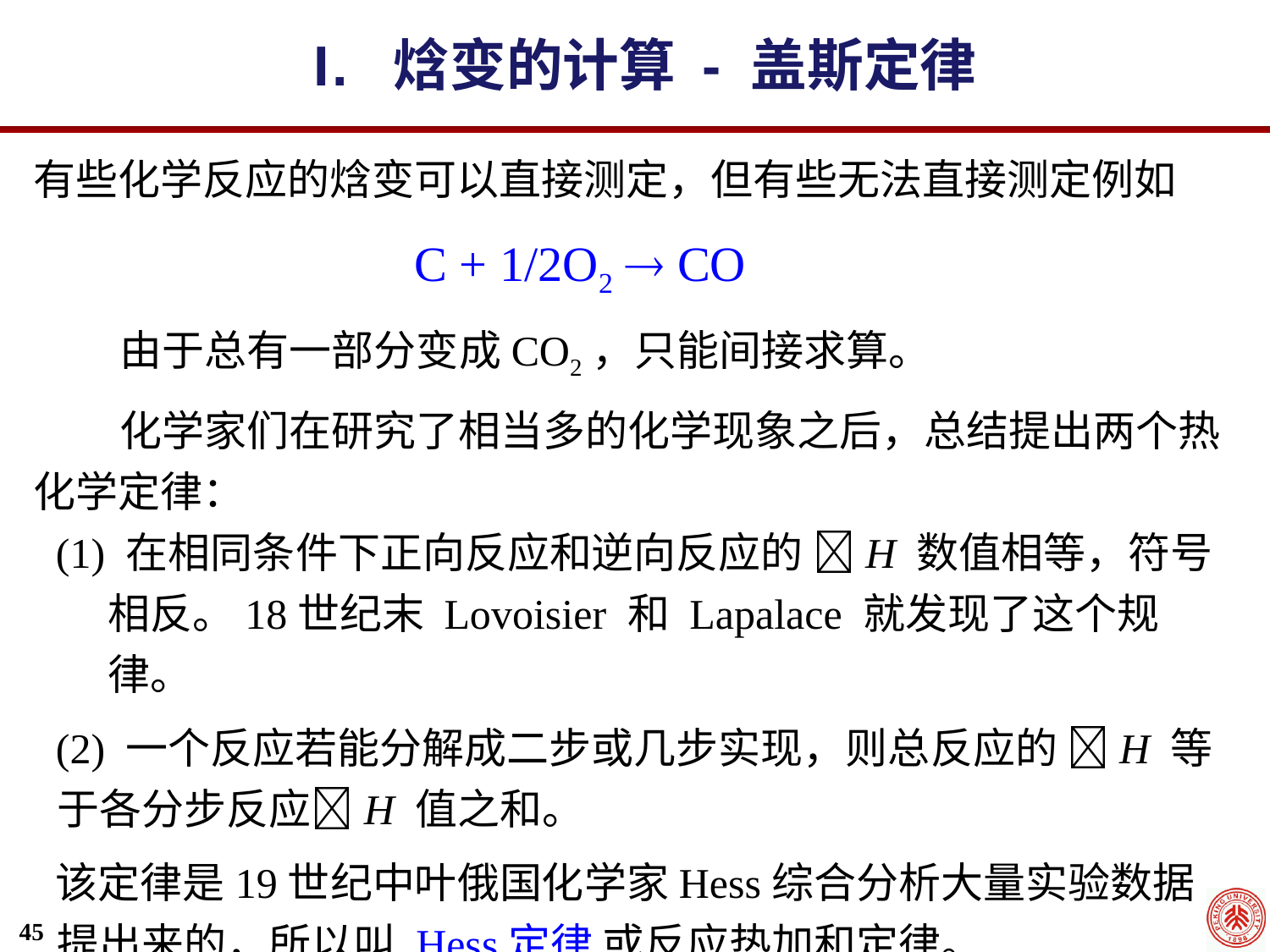

焓变的计算 - 盖斯定律

有些化学反应的焓变可以直接测定，但有些无法直接测定例如
    			C + 1/2O2 → CO
        由于总有一部分变成CO2，只能间接求算。
        化学家们在研究了相当多的化学现象之后，总结提出两个热化学定律：
(1) 在相同条件下正向反应和逆向反应的 ΔH 数值相等，符号相反。18世纪末 Lovoisier 和 Lapalace 就发现了这个规律。
(2) 一个反应若能分解成二步或几步实现，则总反应的 ΔH 等于各分步反应ΔH 值之和。
该定律是19世纪中叶俄国化学家Hess综合分析大量实验数据提出来的，所以叫 Hess定律 或反应热加和定律。

45